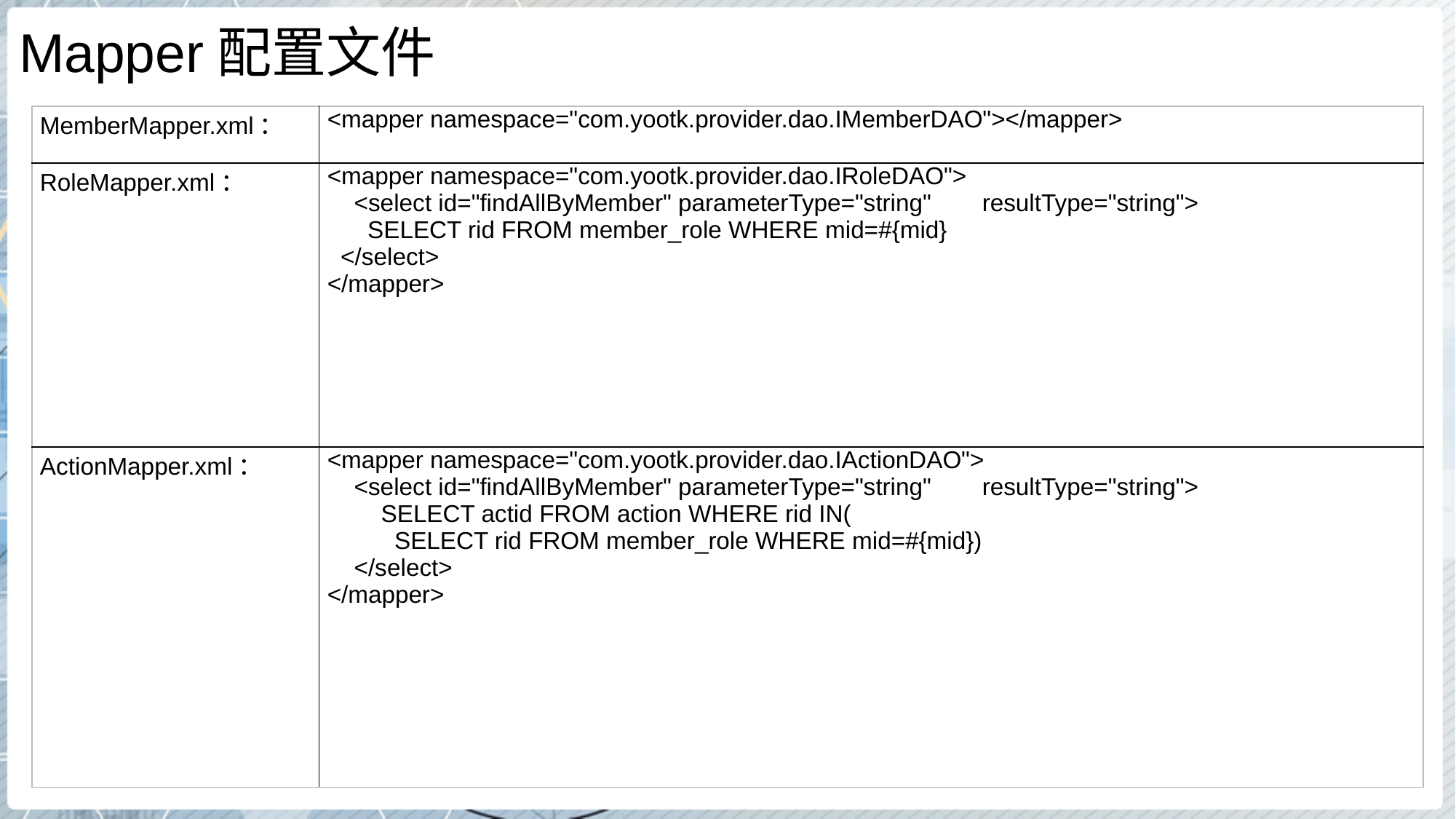

# Mapper配置文件
| MemberMapper.xml： | <mapper namespace="com.yootk.provider.dao.IMemberDAO"></mapper> |
| --- | --- |
| RoleMapper.xml： | <mapper namespace="com.yootk.provider.dao.IRoleDAO"> <select id="findAllByMember" parameterType="string" resultType="string"> SELECT rid FROM member\_role WHERE mid=#{mid} </select> </mapper> |
| ActionMapper.xml： | <mapper namespace="com.yootk.provider.dao.IActionDAO"> <select id="findAllByMember" parameterType="string" resultType="string"> SELECT actid FROM action WHERE rid IN( SELECT rid FROM member\_role WHERE mid=#{mid}) </select> </mapper> |